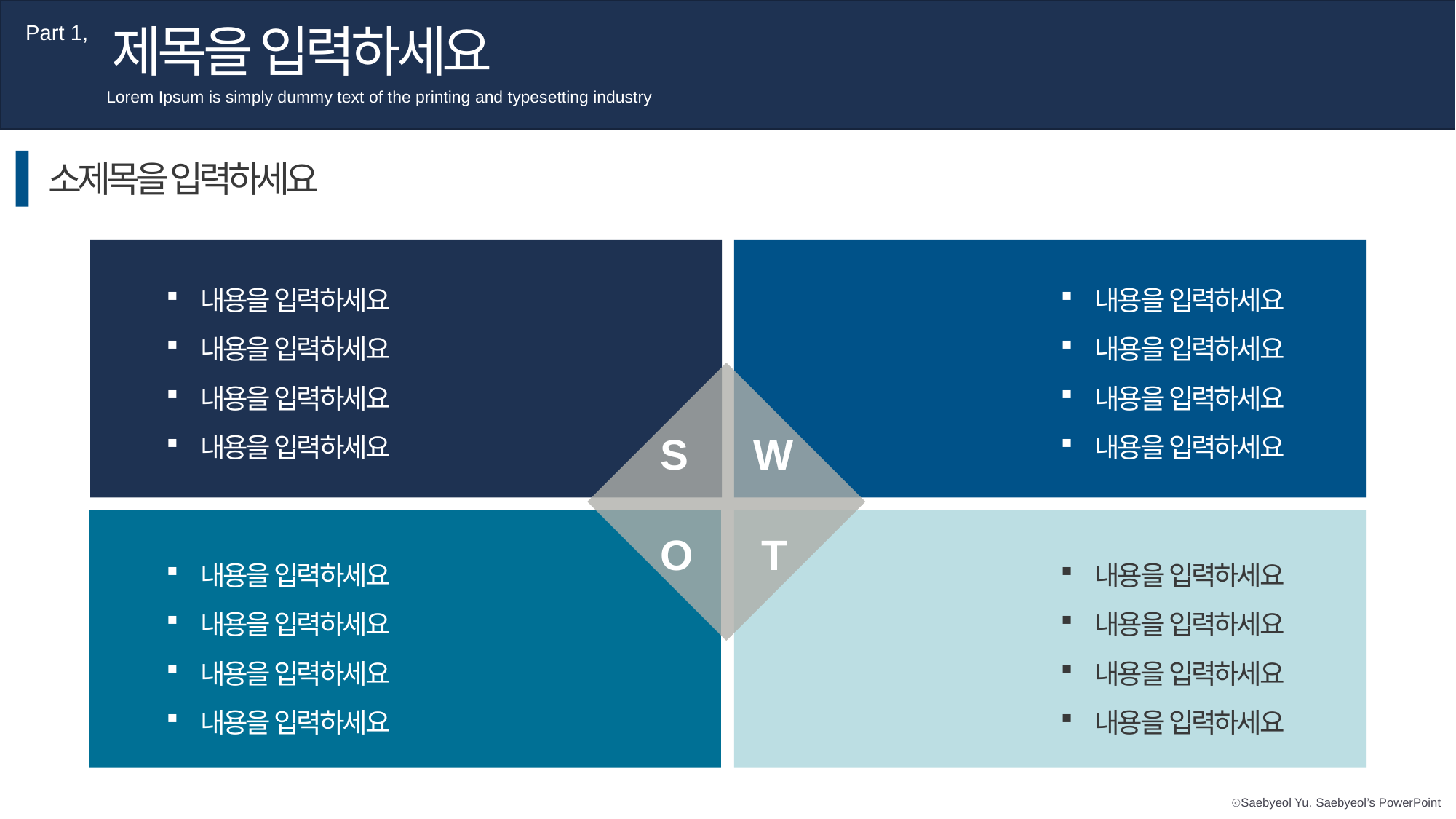

제목을 입력하세요
Part 1,
Lorem Ipsum is simply dummy text of the printing and typesetting industry

소제목을 입력하세요

S
W
O
T

내용을 입력하세요
내용을 입력하세요
내용을 입력하세요
내용을 입력하세요
내용을 입력하세요
내용을 입력하세요
내용을 입력하세요
내용을 입력하세요
내용을 입력하세요
내용을 입력하세요
내용을 입력하세요
내용을 입력하세요
내용을 입력하세요
내용을 입력하세요
내용을 입력하세요
내용을 입력하세요